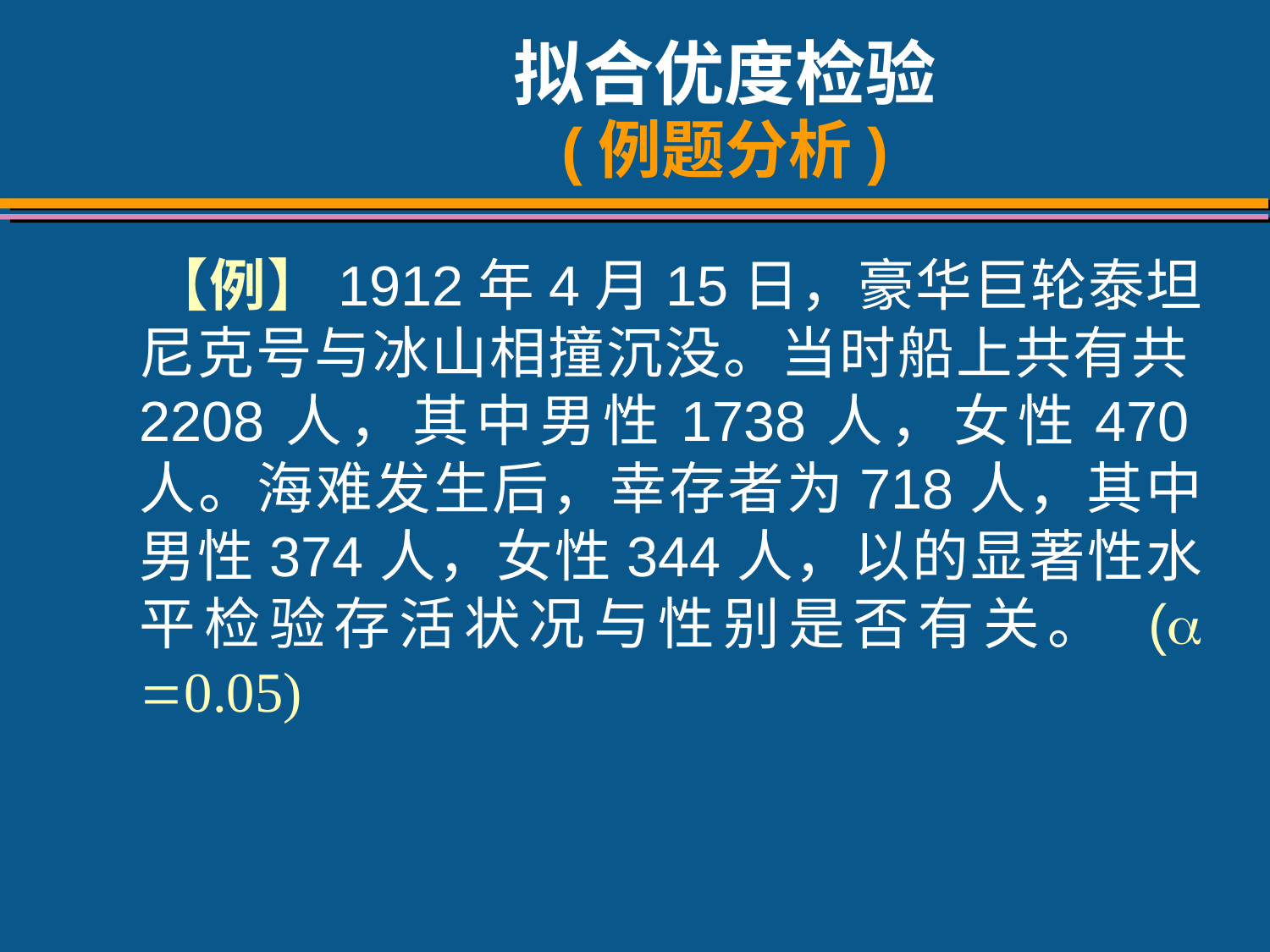

# 拟合优度检验 (例题分析)
      【例】1912年4月15日，豪华巨轮泰坦尼克号与冰山相撞沉没。当时船上共有共2208人，其中男性1738人，女性470人。海难发生后，幸存者为718人，其中男性374人，女性344人，以的显著性水平检验存活状况与性别是否有关。 (α =0.05)